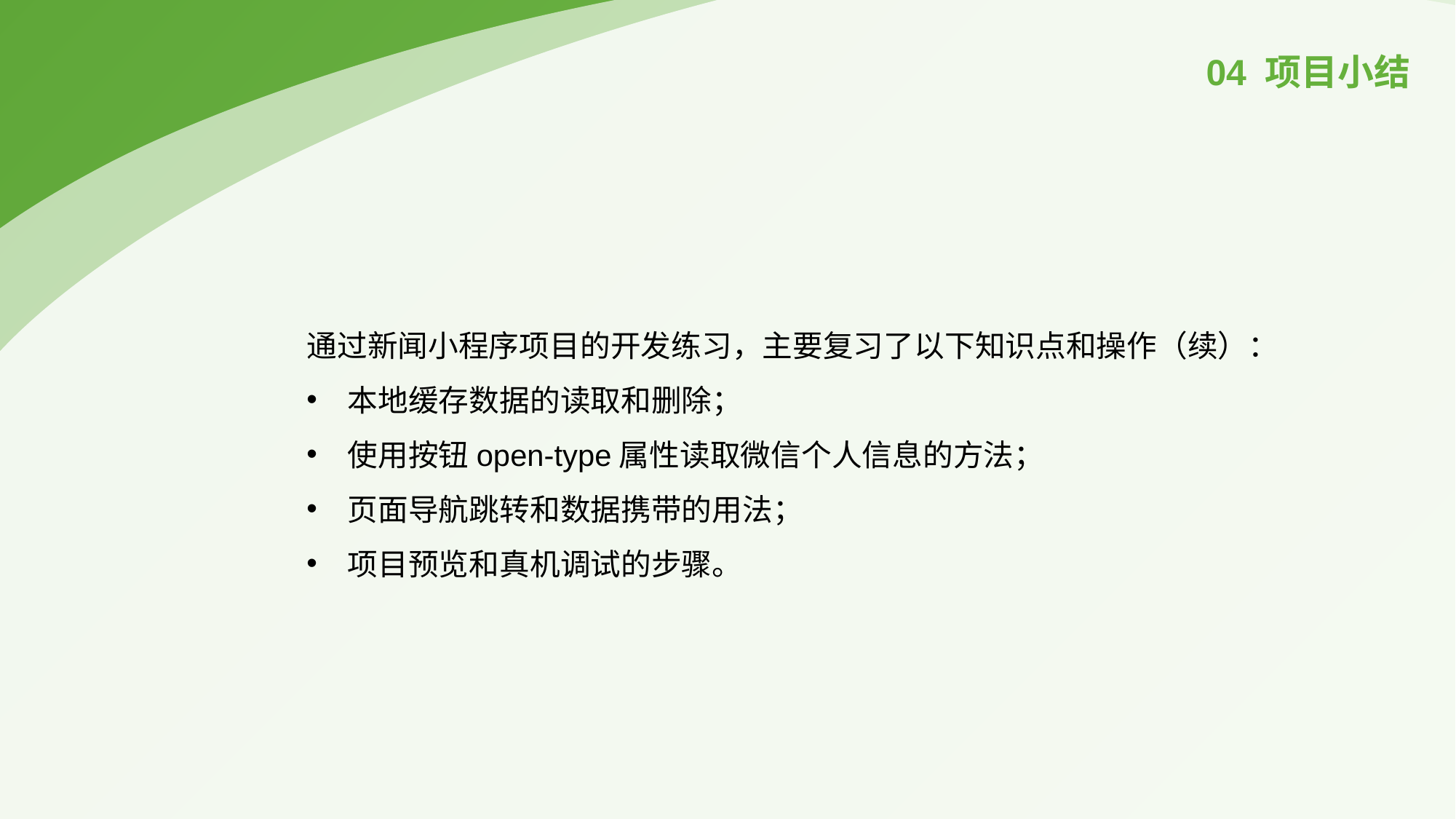

04 项目小结
通过新闻小程序项目的开发练习，主要复习了以下知识点和操作（续）：
本地缓存数据的读取和删除；
使用按钮open-type属性读取微信个人信息的方法；
页面导航跳转和数据携带的用法；
项目预览和真机调试的步骤。